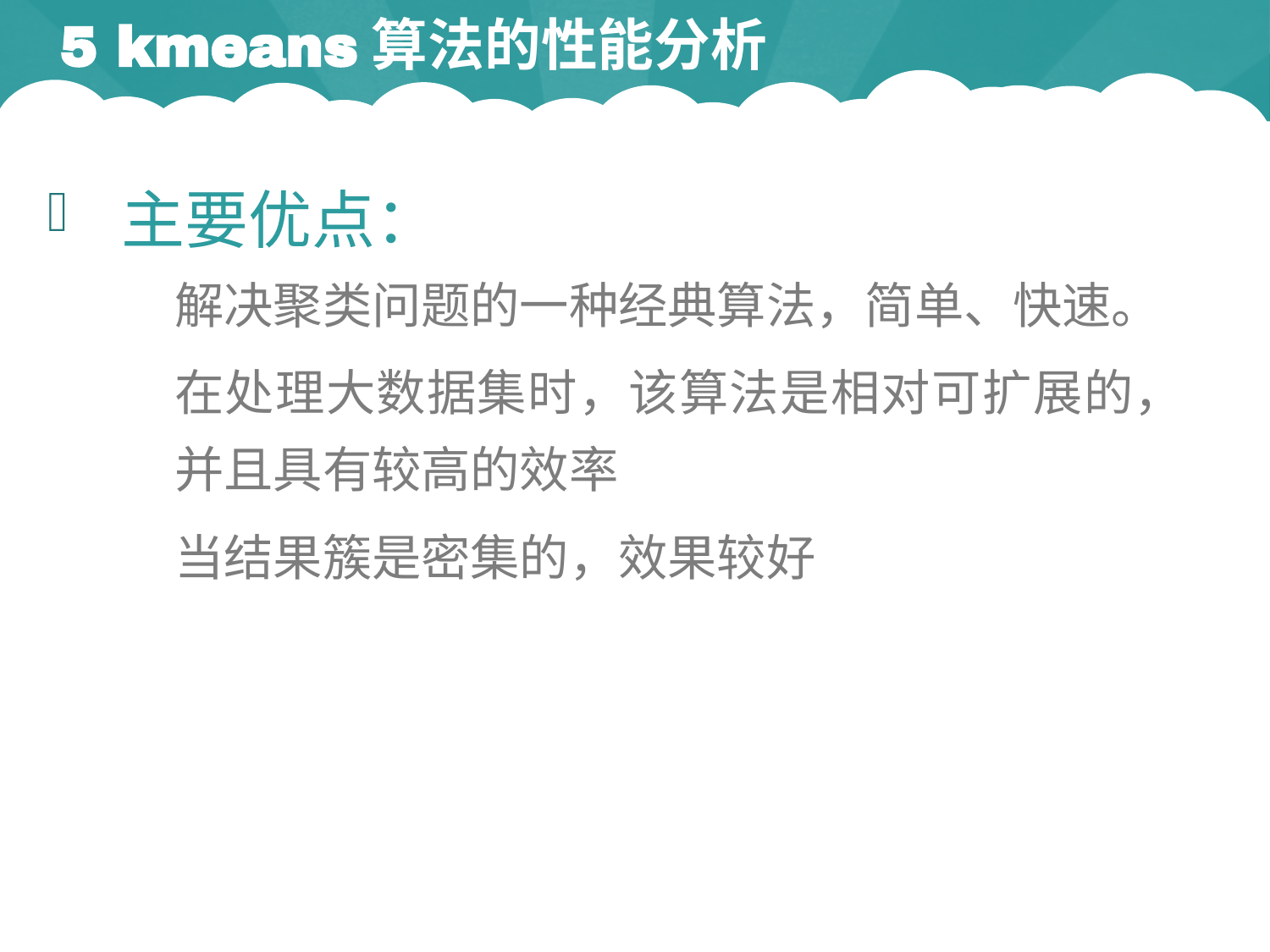

# 5 kmeans算法的性能分析
主要优点：
解决聚类问题的一种经典算法，简单、快速。
在处理大数据集时，该算法是相对可扩展的，并且具有较高的效率
当结果簇是密集的，效果较好